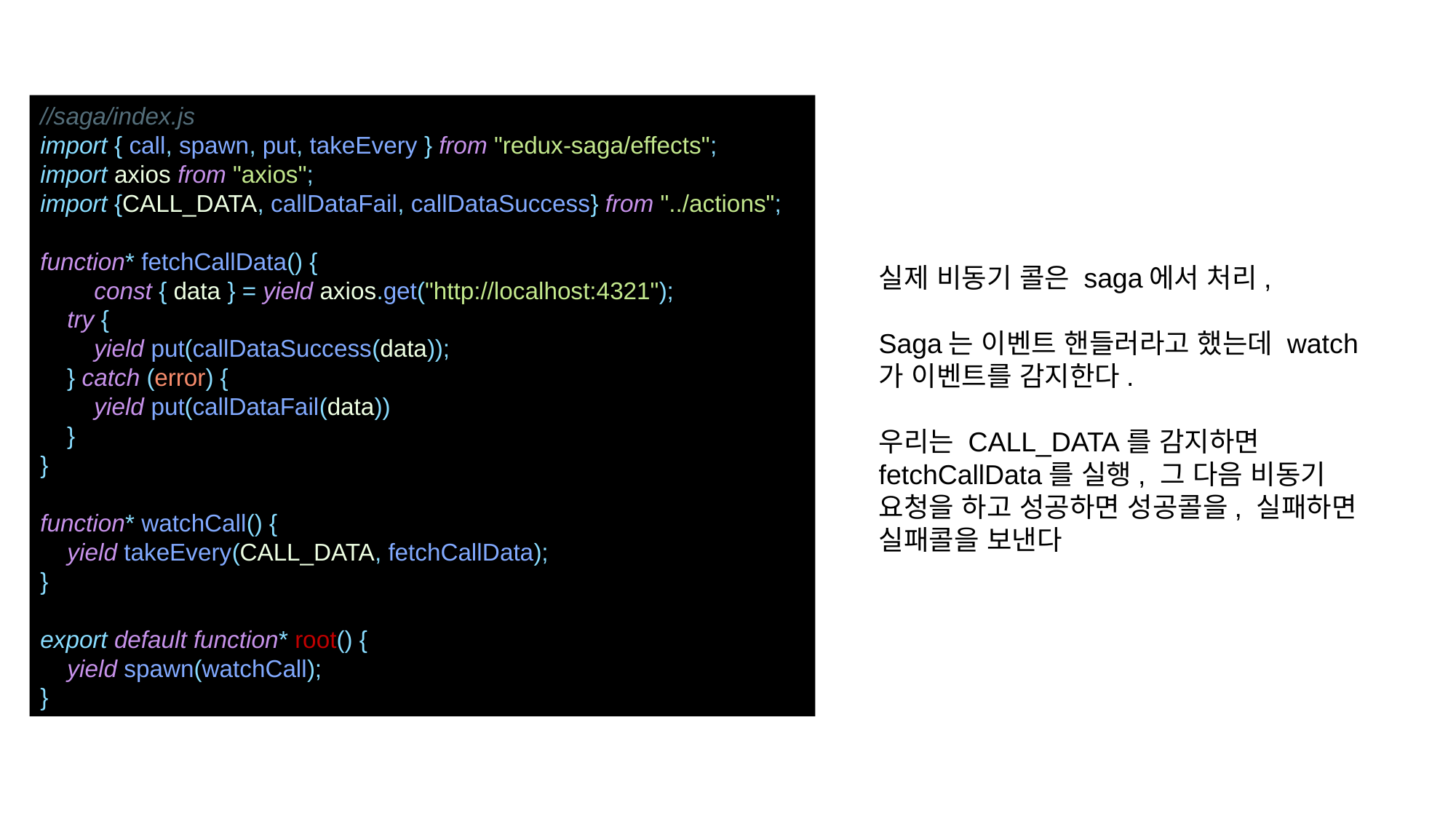

//saga/index.js
import { call, spawn, put, takeEvery } from "redux-saga/effects";
import axios from "axios";
import {CALL_DATA, callDataFail, callDataSuccess} from "../actions";
function* fetchCallData() {
        const { data } = yield axios.get("http://localhost:4321");
    try {
        yield put(callDataSuccess(data));
    } catch (error) {
        yield put(callDataFail(data))
    }
}
function* watchCall() {
    yield takeEvery(CALL_DATA, fetchCallData);
}
export default function* root() {
    yield spawn(watchCall);
}
실제 비동기 콜은 saga에서 처리,

Saga는 이벤트 핸들러라고 했는데 watch가 이벤트를 감지한다.

우리는 CALL_DATA를 감지하면 fetchCallData를 실행, 그 다음 비동기 요청을 하고 성공하면 성공콜을, 실패하면 실패콜을 보낸다